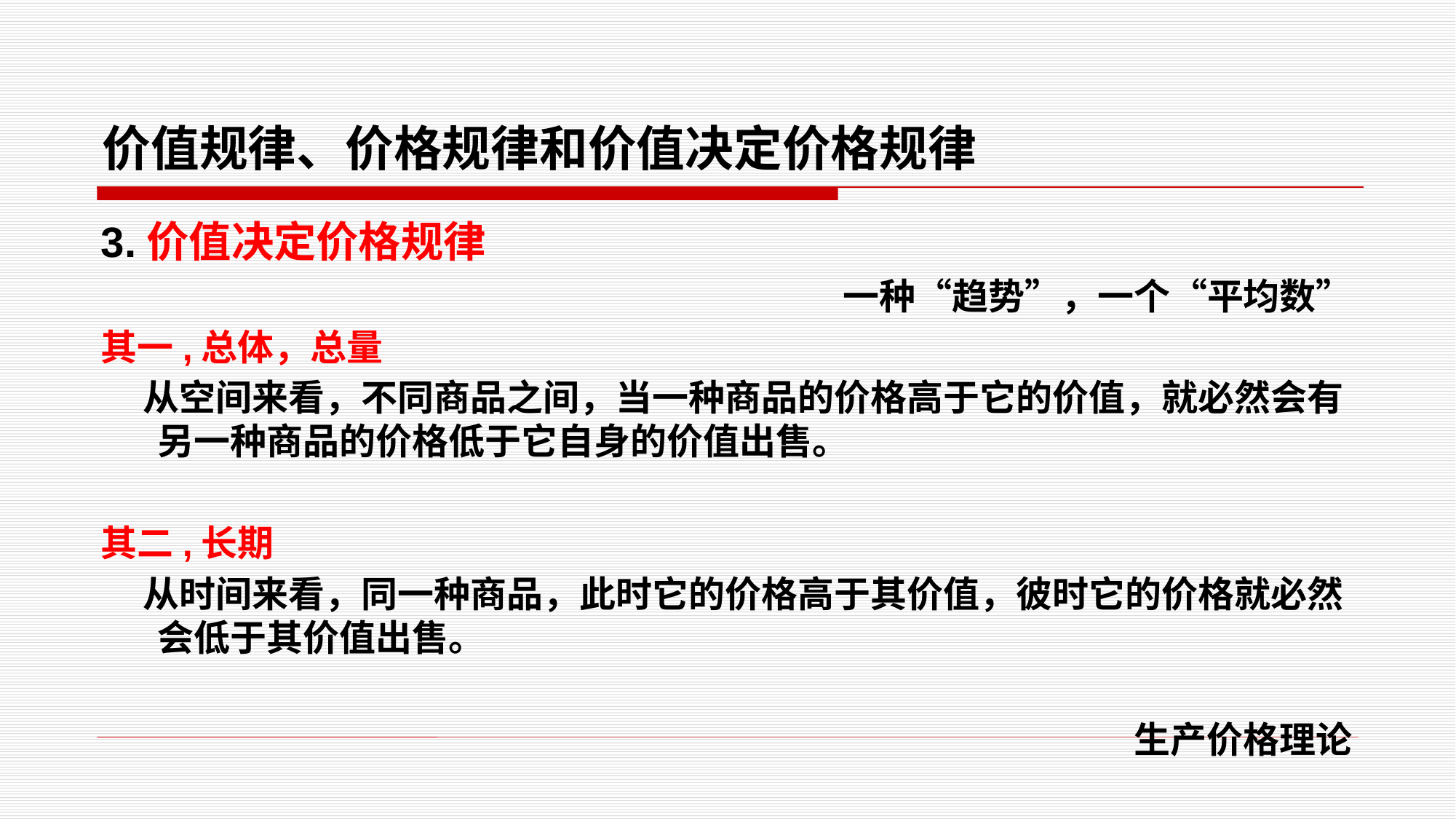

# 价值规律、价格规律和价值决定价格规律
3.价值决定价格规律
一种“趋势”，一个“平均数”
其一,总体，总量
    从空间来看，不同商品之间，当一种商品的价格高于它的价值，就必然会有另一种商品的价格低于它自身的价值出售。

其二,长期
    从时间来看，同一种商品，此时它的价格高于其价值，彼时它的价格就必然会低于其价值出售。

生产价格理论